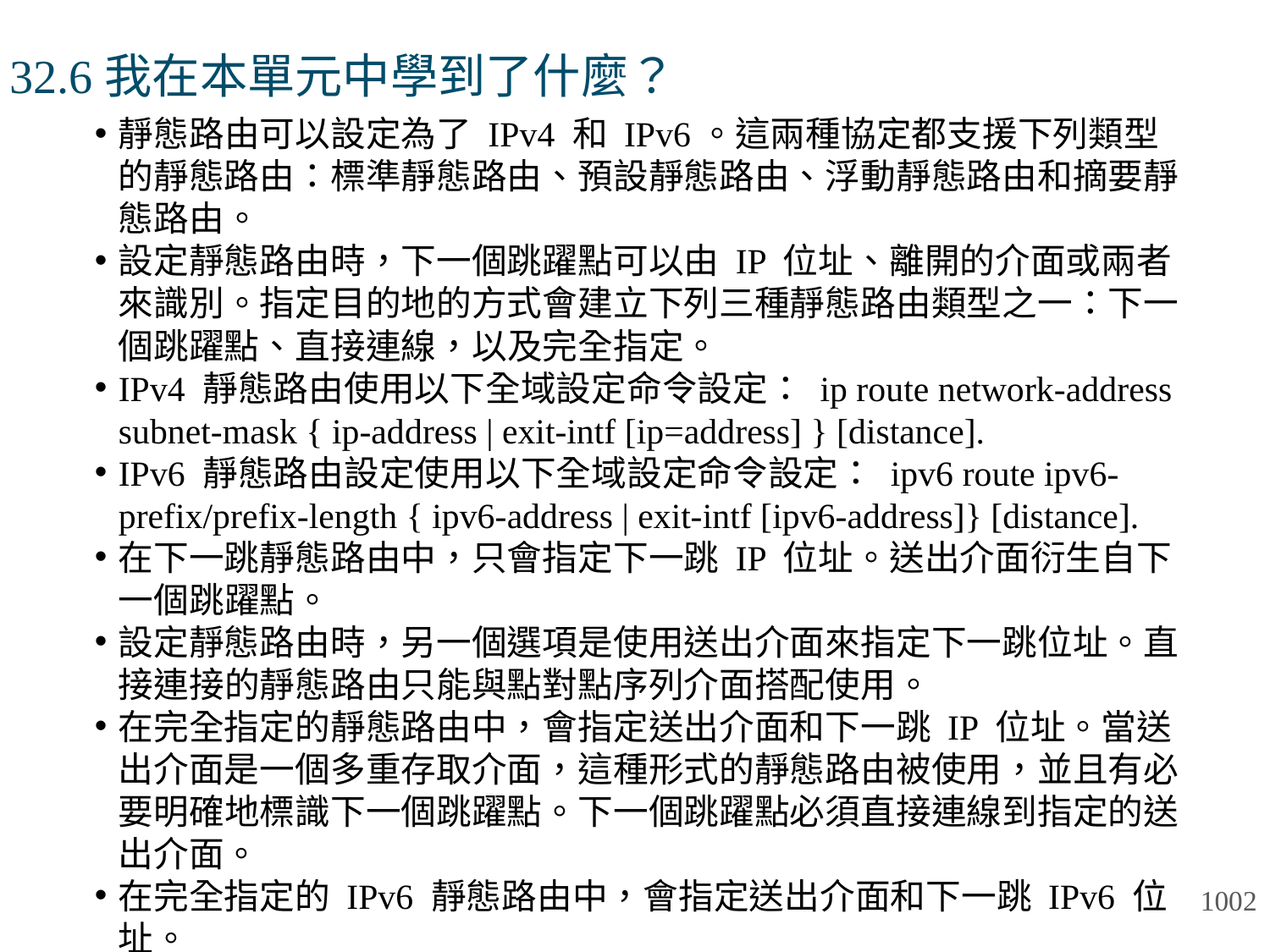

# 32.6我在本單元中學到了什麼？
靜態路由可以設定為了 IPv4 和 IPv6。這兩種協定都支援下列類型的靜態路由：標準靜態路由、預設靜態路由、浮動靜態路由和摘要靜態路由。
設定靜態路由時，下一個跳躍點可以由 IP 位址、離開的介面或兩者來識別。指定目的地的方式會建立下列三種靜態路由類型之一：下一個跳躍點、直接連線，以及完全指定。
IPv4 靜態路由使用以下全域設定命令設定： ip route network-address subnet-mask { ip-address | exit-intf [ip=address] } [distance].
IPv6 靜態路由設定使用以下全域設定命令設定： ipv6 route ipv6-prefix/prefix-length { ipv6-address | exit-intf [ipv6-address]} [distance].
在下一跳靜態路由中，只會指定下一跳 IP 位址。送出介面衍生自下一個跳躍點。
設定靜態路由時，另一個選項是使用送出介面來指定下一跳位址。直接連接的靜態路由只能與點對點序列介面搭配使用。
在完全指定的靜態路由中，會指定送出介面和下一跳 IP 位址。當送出介面是一個多重存取介面，這種形式的靜態路由被使用，並且有必要明確地標識下一個跳躍點。下一個跳躍點必須直接連線到指定的送出介面。
在完全指定的 IPv6 靜態路由中，會指定送出介面和下一跳 IPv6 位址。
1002